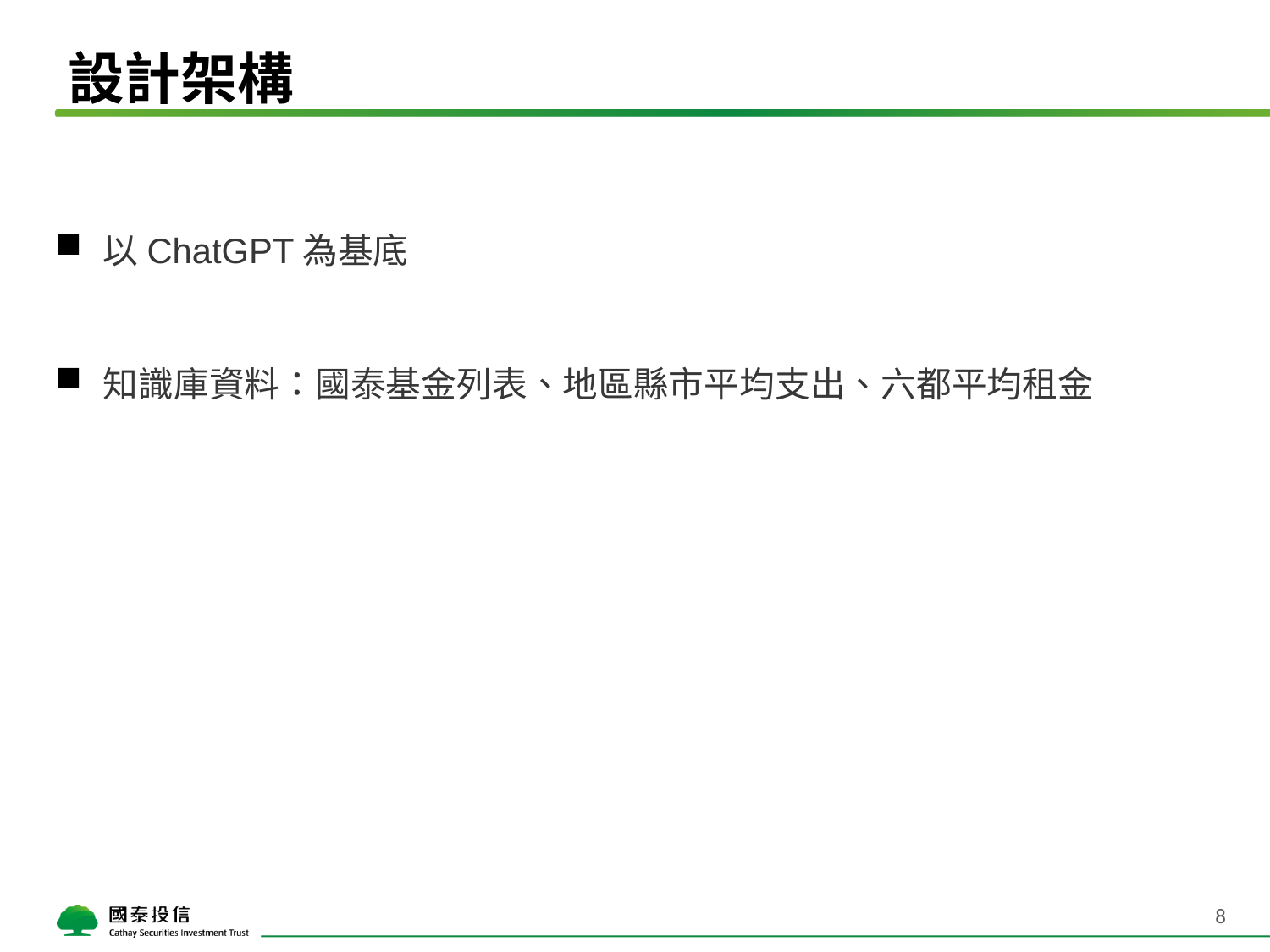

# 設計架構
以ChatGPT為基底
知識庫資料：國泰基金列表、地區縣市平均支出、六都平均租金
8